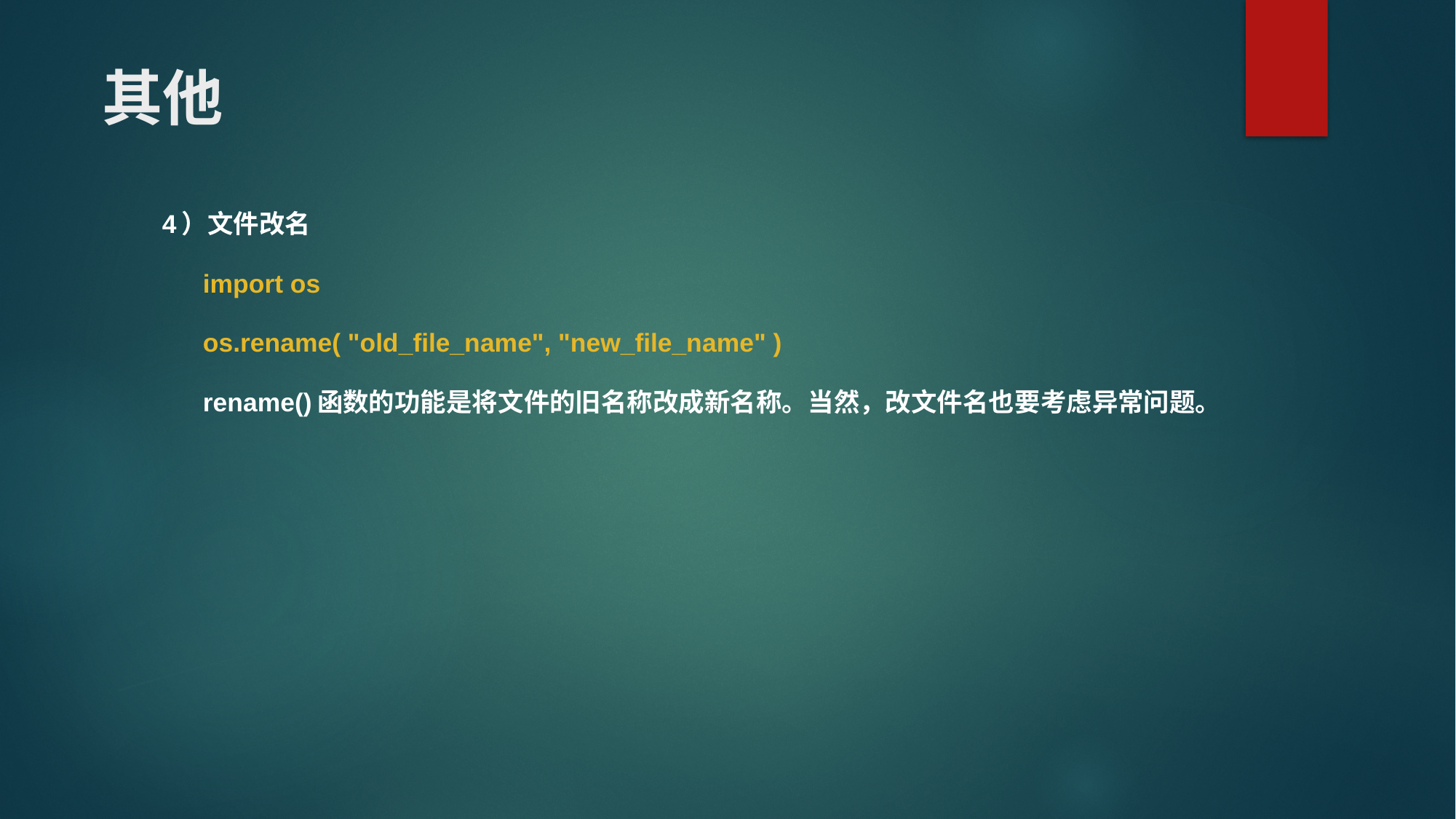

其他
4）文件改名
	import os
	os.rename( "old_file_name", "new_file_name" )
	rename()函数的功能是将文件的旧名称改成新名称。当然，改文件名也要考虑异常问题。